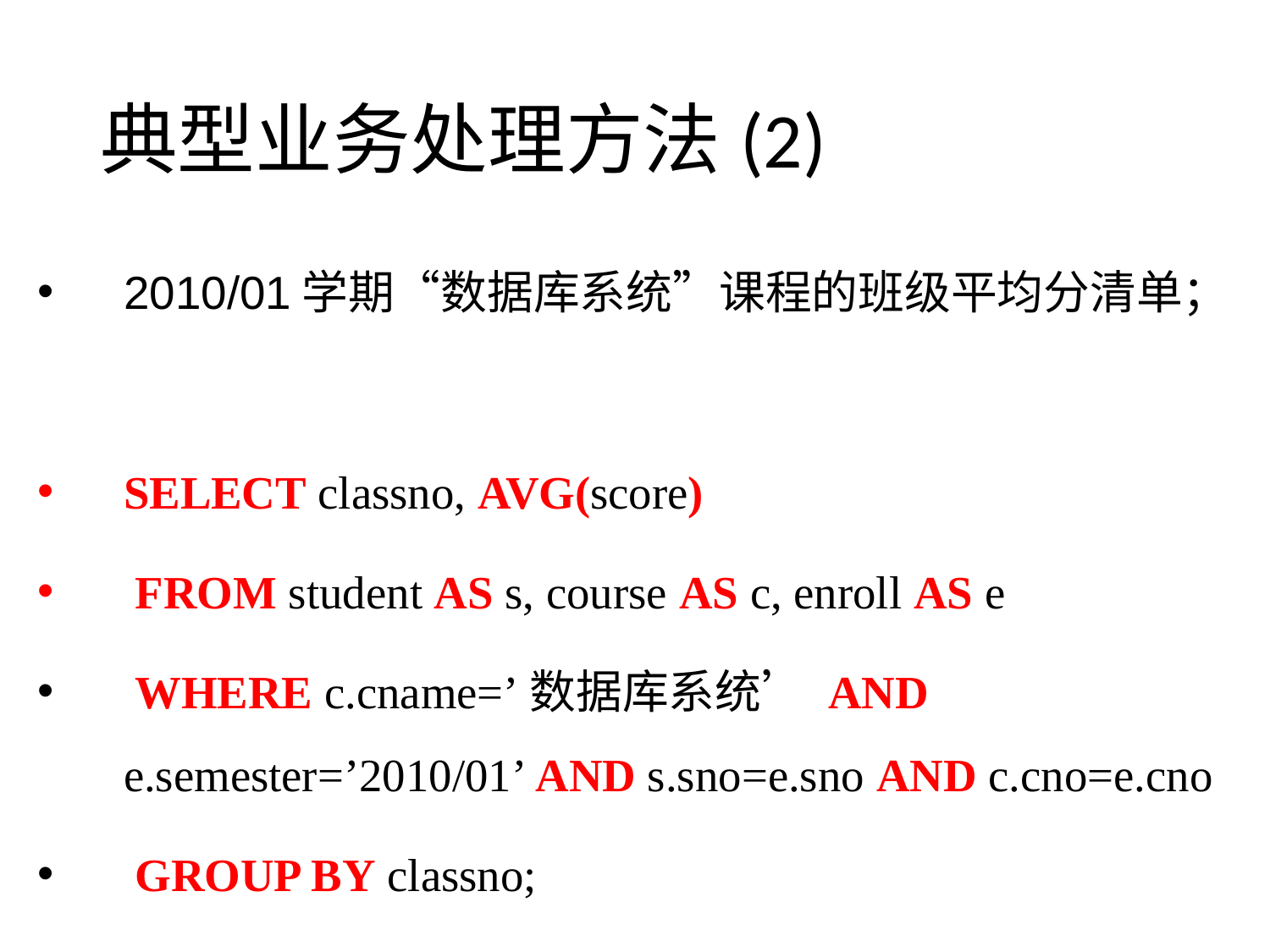

# 典型业务处理方法(2)
2010/01学期“数据库系统”课程的班级平均分清单；

SELECT classno, AVG(score)
 FROM student AS s, course AS c, enroll AS e
 WHERE c.cname=’数据库系统’ AND e.semester=’2010/01’ AND s.sno=e.sno AND c.cno=e.cno
 GROUP BY classno;